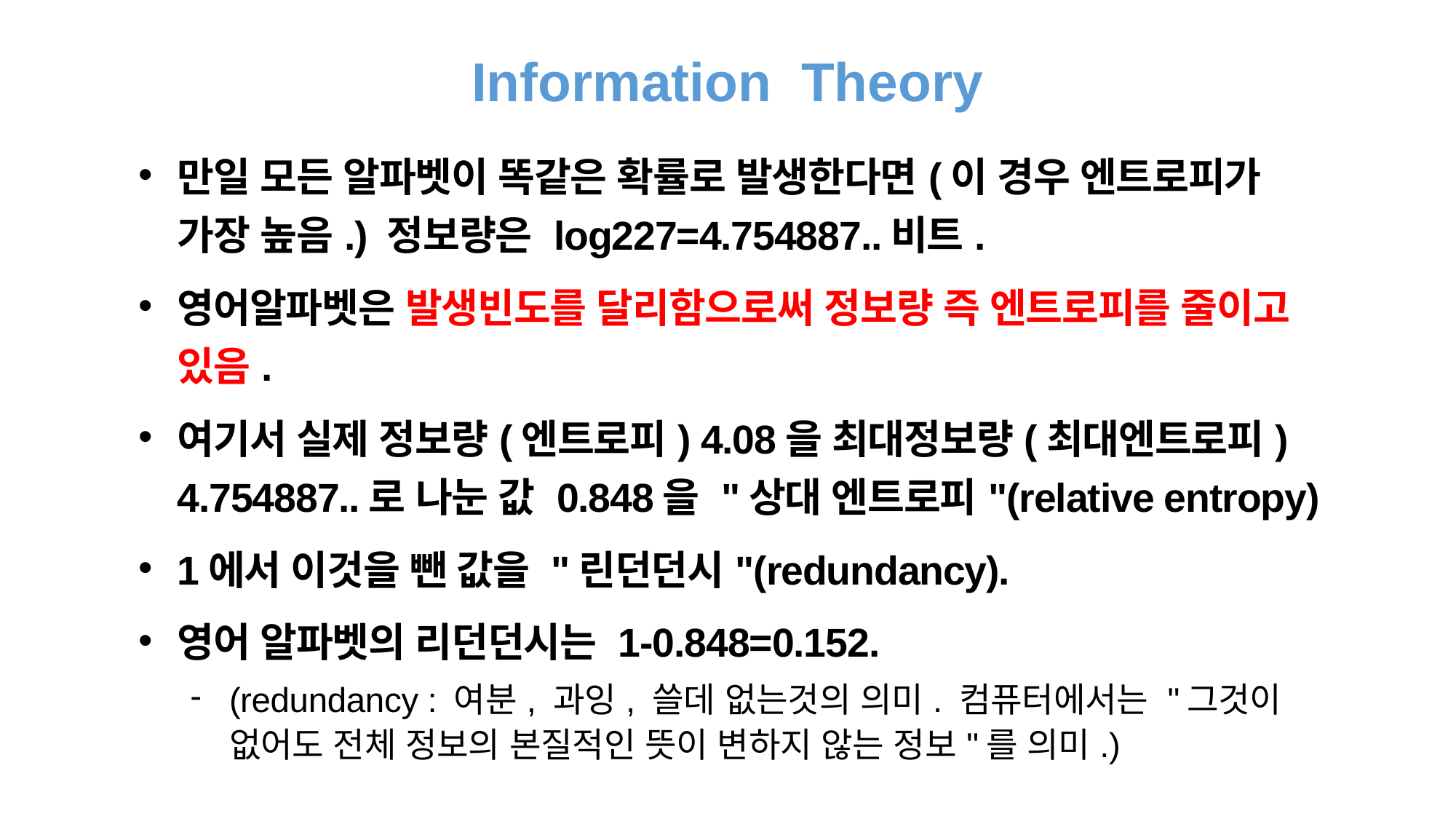

# Information  Theory
만일 모든 알파벳이 똑같은 확률로 발생한다면(이 경우 엔트로피가 가장 높음.) 정보량은 log227=4.754887..비트.
영어알파벳은 발생빈도를 달리함으로써 정보량 즉 엔트로피를 줄이고 있음.
여기서 실제 정보량(엔트로피) 4.08을 최대정보량(최대엔트로피) 4.754887..로 나눈 값 0.848을 "상대 엔트로피"(relative entropy)
1에서 이것을 뺀 값을 "린던던시"(redundancy).
영어 알파벳의 리던던시는 1-0.848=0.152.
(redundancy : 여분, 과잉, 쓸데 없는것의 의미. 컴퓨터에서는 "그것이 없어도 전체 정보의 본질적인 뜻이 변하지 않는 정보"를 의미.)